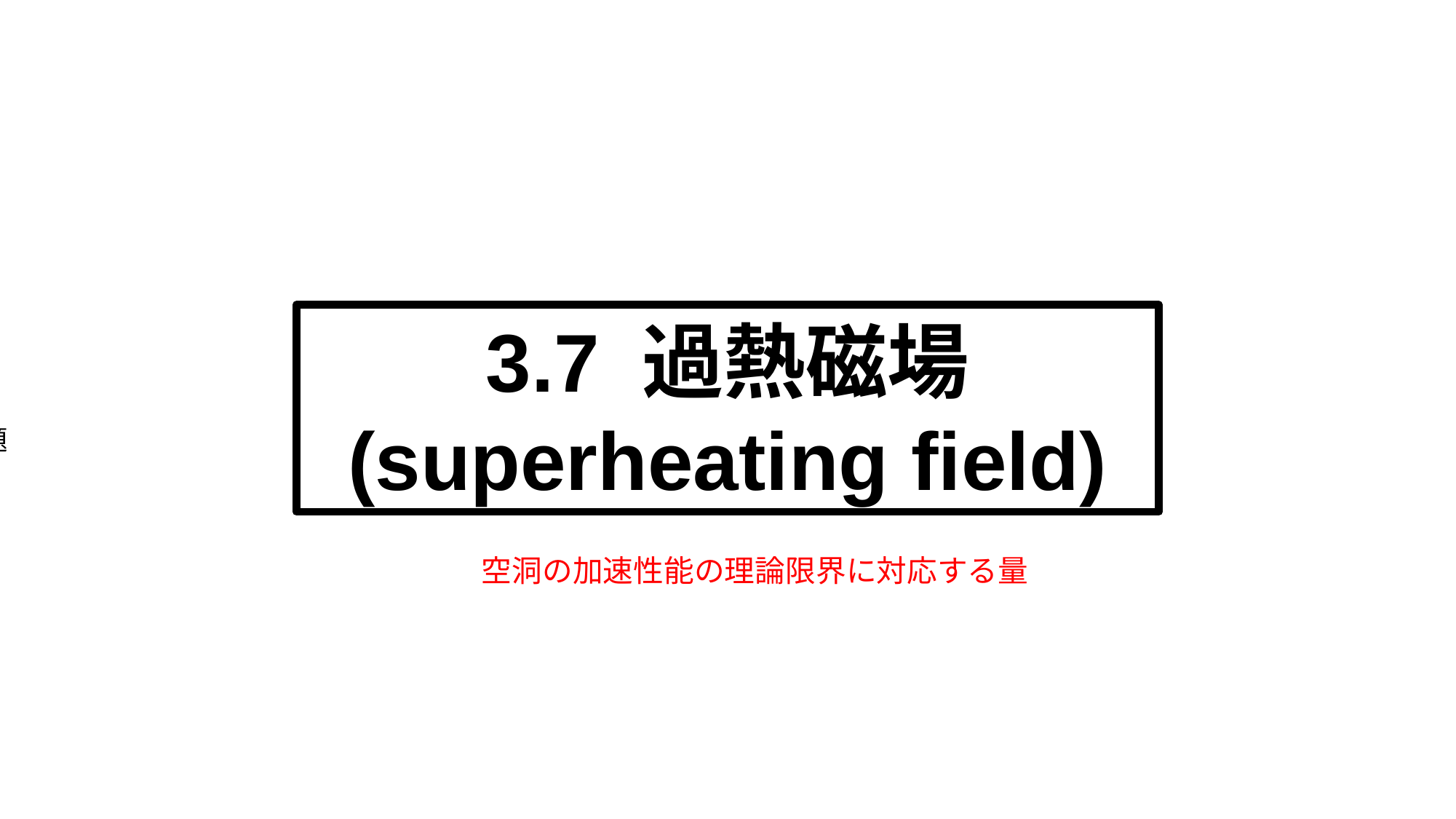

3.5:
14分
+問題5分
3.6:
問題あわせて
10分くらい
3.7 過熱磁場
(superheating field)
3.7:
10分+問題
空洞の加速性能の理論限界に対応する量